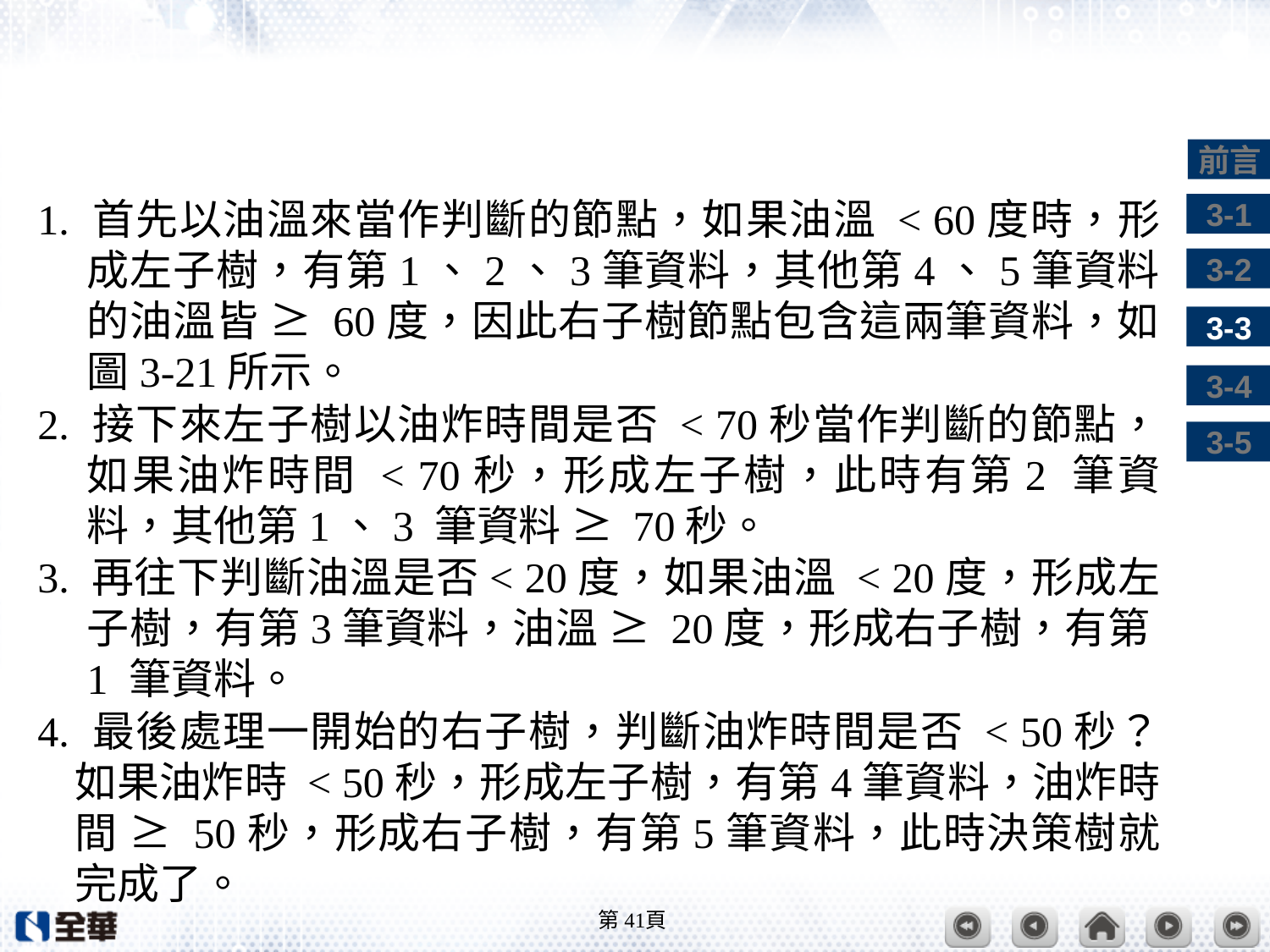

#
1. 首先以油溫來當作判斷的節點，如果油溫 < 60度時，形成左子樹，有第1、2、3筆資料，其他第4、5筆資料的油溫皆 ≥ 60度，因此右子樹節點包含這兩筆資料，如圖3-21所示。
2. 接下來左子樹以油炸時間是否 < 70秒當作判斷的節點，如果油炸時間 < 70秒，形成左子樹，此時有第2 筆資料，其他第1、3 筆資料 ≥ 70秒。
3. 再往下判斷油溫是否< 20度，如果油溫 < 20度，形成左子樹，有第3筆資料，油溫 ≥ 20度，形成右子樹，有第1 筆資料。
4. 最後處理一開始的右子樹，判斷油炸時間是否 < 50秒？如果油炸時 < 50秒，形成左子樹，有第4筆資料，油炸時間 ≥ 50秒，形成右子樹，有第5筆資料，此時決策樹就完成了。